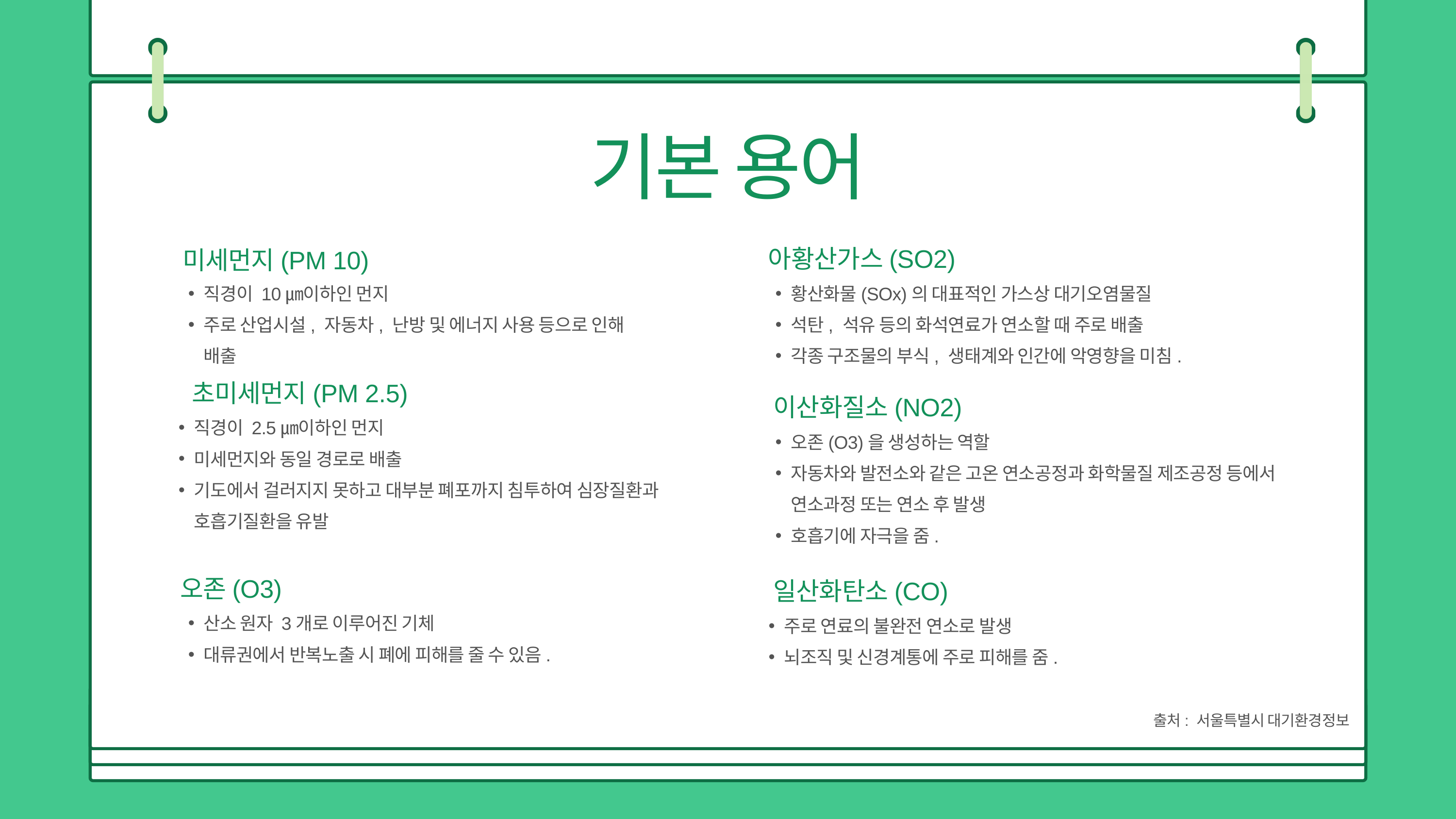

기본 용어
chapter 1
아황산가스(SO2)
미세먼지(PM 10)
직경이 10㎛이하인 먼지
주로 산업시설, 자동차, 난방 및 에너지 사용 등으로 인해 배출
황산화물(SOx)의 대표적인 가스상 대기오염물질
석탄, 석유 등의 화석연료가 연소할 때 주로 배출
각종 구조물의 부식, 생태계와 인간에 악영향을 미침.
초미세먼지(PM 2.5)
이산화질소(NO2)
직경이 2.5㎛이하인 먼지
미세먼지와 동일 경로로 배출
기도에서 걸러지지 못하고 대부분 폐포까지 침투하여 심장질환과 호흡기질환을 유발
오존(O3)을 생성하는 역할
자동차와 발전소와 같은 고온 연소공정과 화학물질 제조공정 등에서 연소과정 또는 연소 후 발생
호흡기에 자극을 줌.
오존(O3)
일산화탄소(CO)
산소 원자 3개로 이루어진 기체
대류권에서 반복노출 시 폐에 피해를 줄 수 있음.
주로 연료의 불완전 연소로 발생
뇌조직 및 신경계통에 주로 피해를 줌.

출처: 서울특별시 대기환경정보